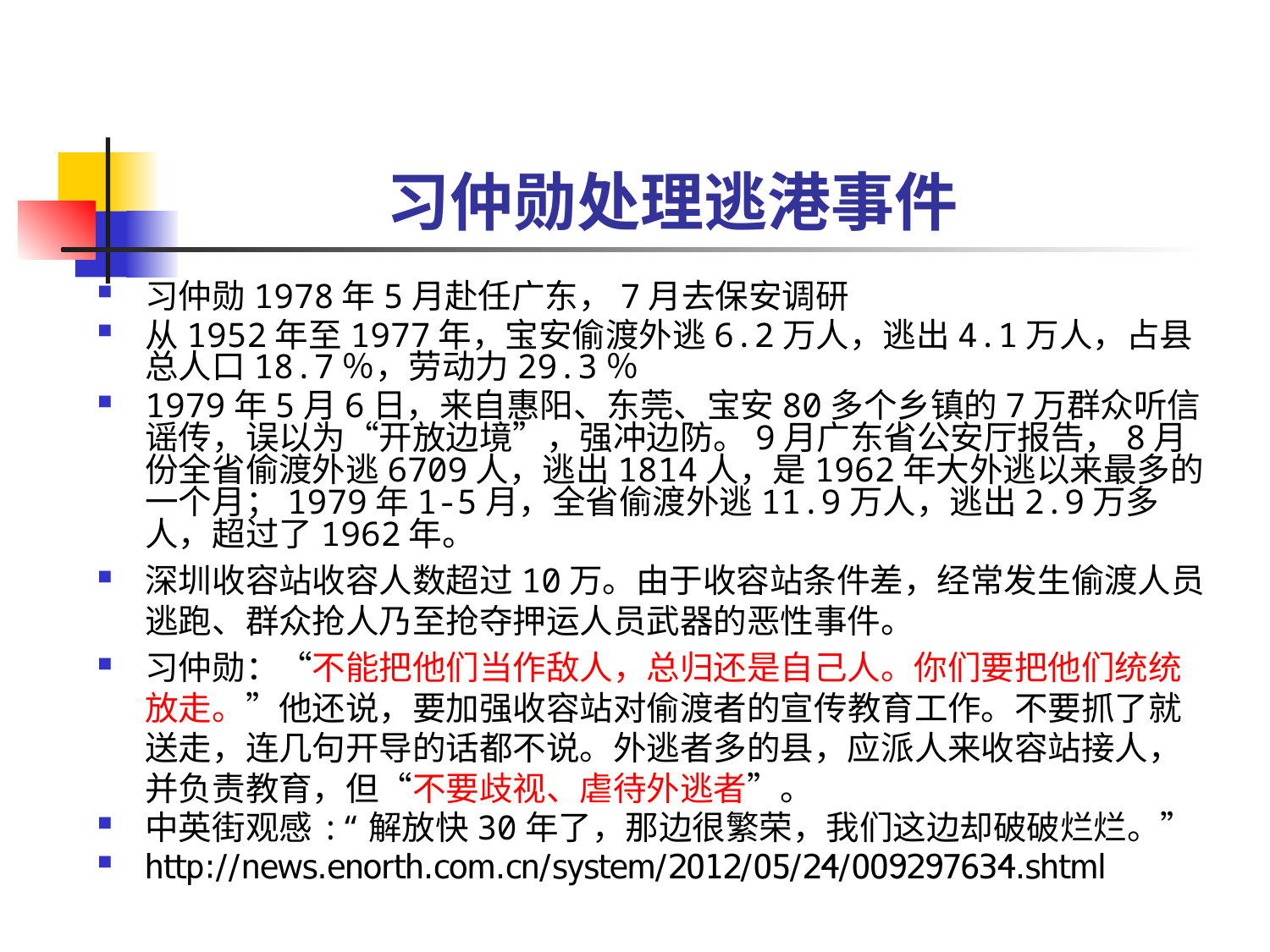

# 习仲勋处理逃港事件
习仲勋1978年5月赴任广东，7月去保安调研
从1952年至1977年，宝安偷渡外逃6.2万人，逃出4.1万人，占县总人口18.7％，劳动力29.3％
1979年5月6日，来自惠阳、东莞、宝安80多个乡镇的7万群众听信谣传，误以为“开放边境”，强冲边防。9月广东省公安厅报告，8月份全省偷渡外逃6709人，逃出1814人，是1962年大外逃以来最多的一个月；1979年1-5月，全省偷渡外逃11.9万人，逃出2.9万多人，超过了1962年。
深圳收容站收容人数超过10万。由于收容站条件差，经常发生偷渡人员逃跑、群众抢人乃至抢夺押运人员武器的恶性事件。
习仲勋：“不能把他们当作敌人，总归还是自己人。你们要把他们统统放走。”他还说，要加强收容站对偷渡者的宣传教育工作。不要抓了就送走，连几句开导的话都不说。外逃者多的县，应派人来收容站接人，并负责教育，但“不要歧视、虐待外逃者”。
中英街观感:“解放快30年了，那边很繁荣，我们这边却破破烂烂。”
http://news.enorth.com.cn/system/2012/05/24/009297634.shtml